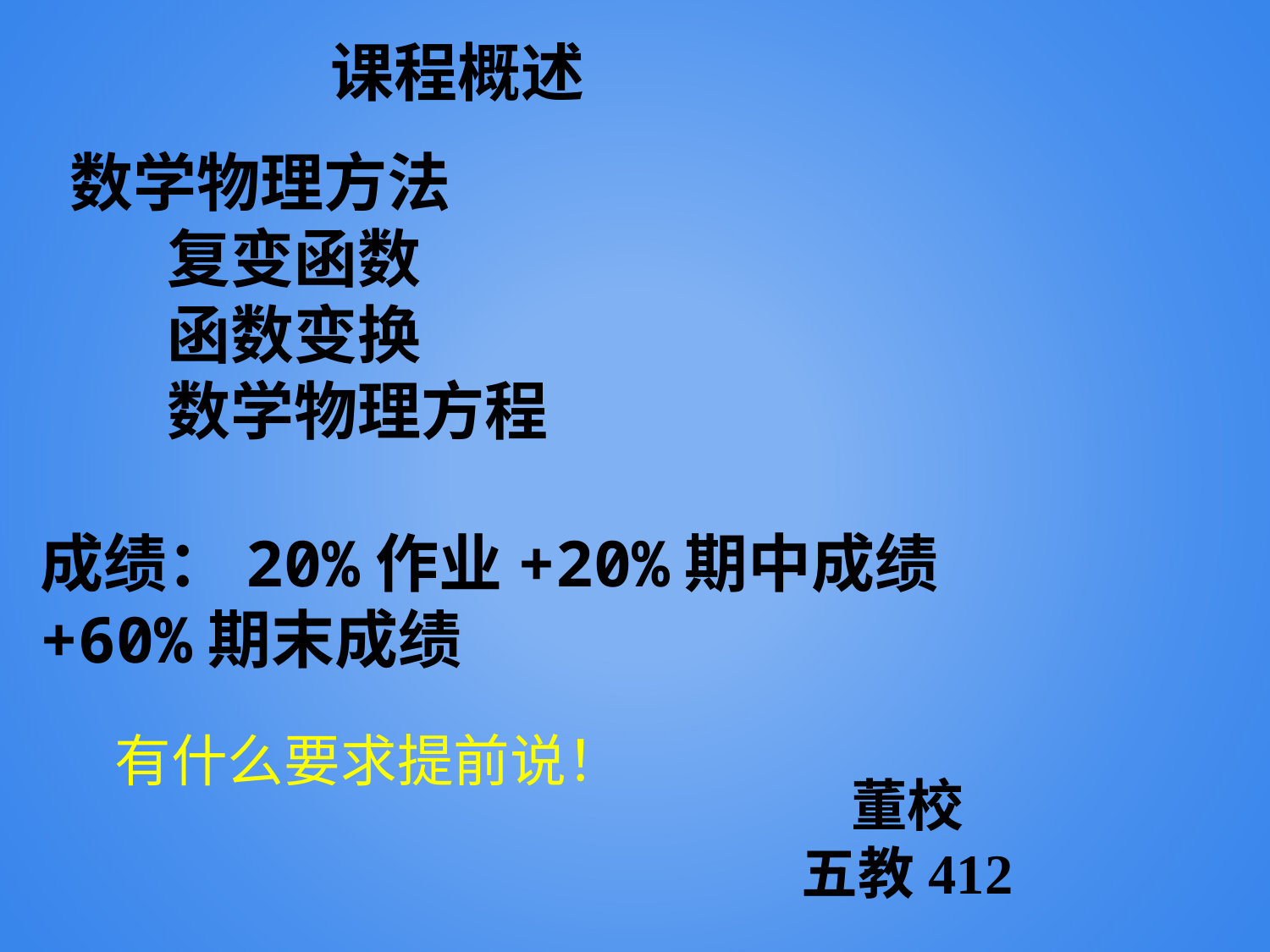

课程概述
 数学物理方法
	复变函数
	函数变换
	数学物理方程

成绩：20%作业+20%期中成绩
+60%期末成绩

有什么要求提前说！
董校
五教412